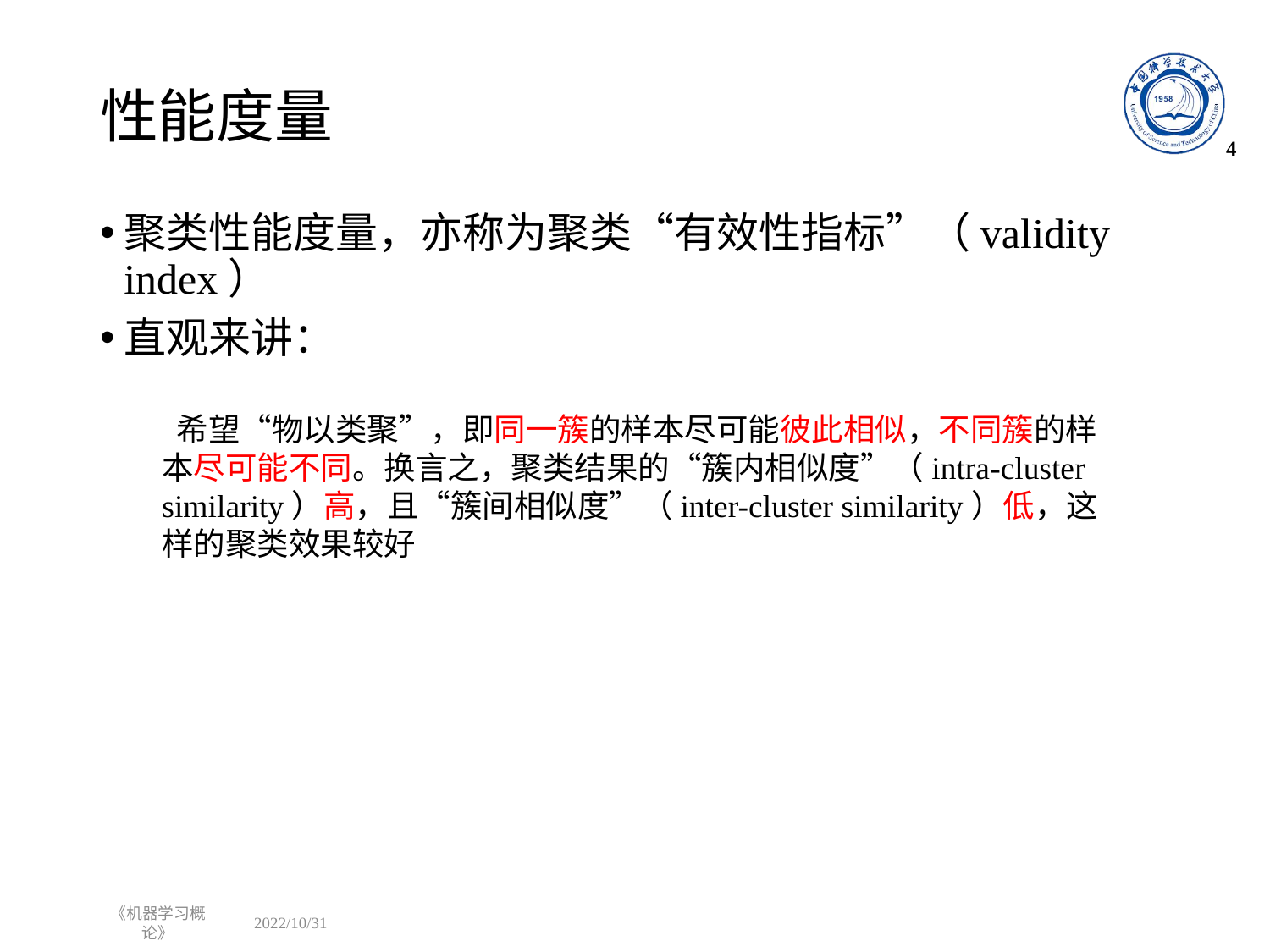

# 性能度量
4
聚类性能度量，亦称为聚类“有效性指标”（validity index）
直观来讲：

 希望“物以类聚”，即同一簇的样本尽可能彼此相似，不同簇的样本尽可能不同。换言之，聚类结果的“簇内相似度”（intra-cluster similarity）高，且“簇间相似度”（inter-cluster similarity）低，这样的聚类效果较好
《机器学习概论》
2022/10/31